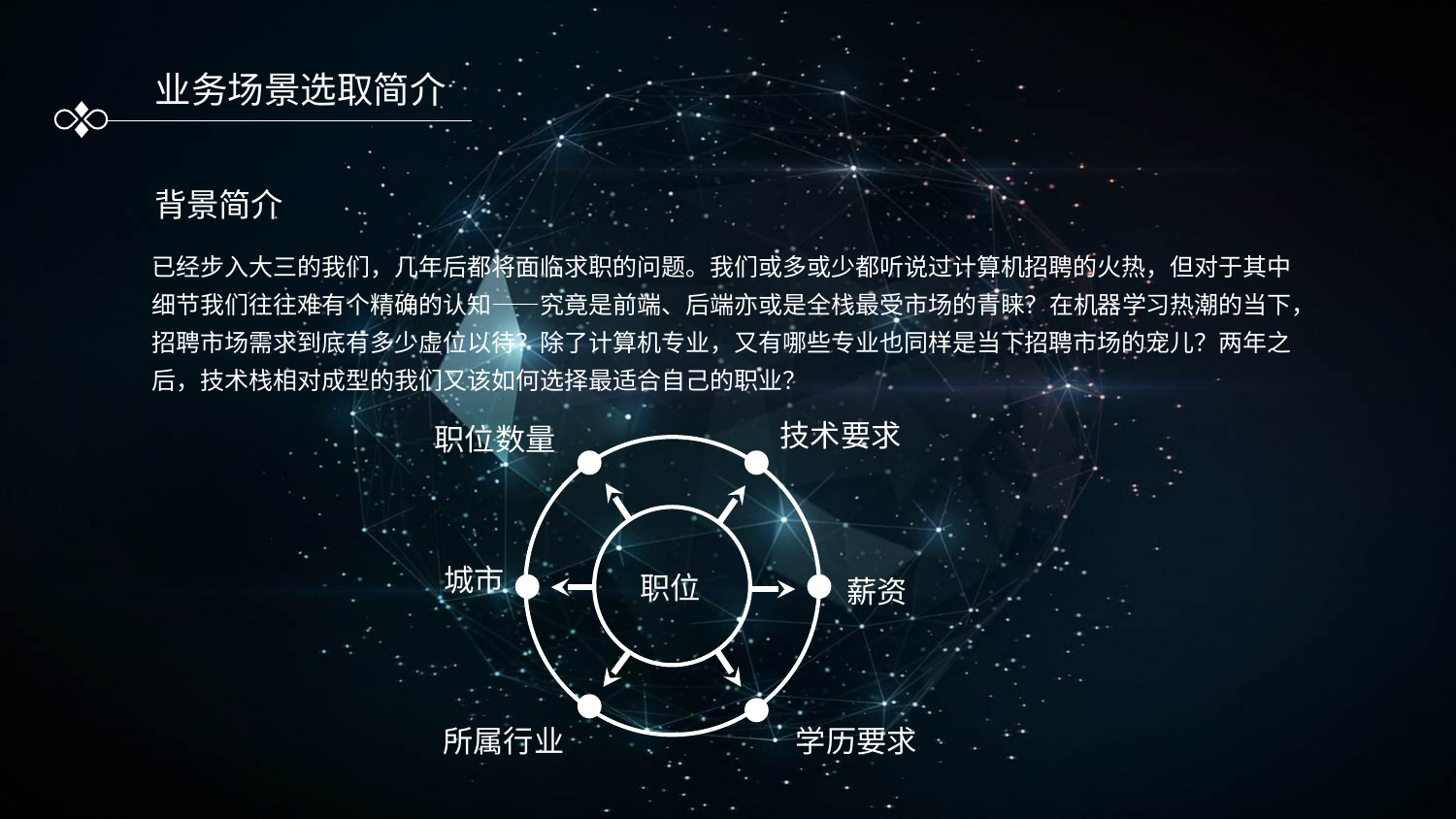

业务场景选取简介

背景简介
已经步入大三的我们，几年后都将面临求职的问题。我们或多或少都听说过计算机招聘的火热，但对于其中细节我们往往难有个精确的认知——究竟是前端、后端亦或是全栈最受市场的青睐？在机器学习热潮的当下，招聘市场需求到底有多少虚位以待？除了计算机专业，又有哪些专业也同样是当下招聘市场的宠儿？两年之后，技术栈相对成型的我们又该如何选择最适合自己的职业？
技术要求
职位数量

职位
城市
薪资
学历要求
所属行业